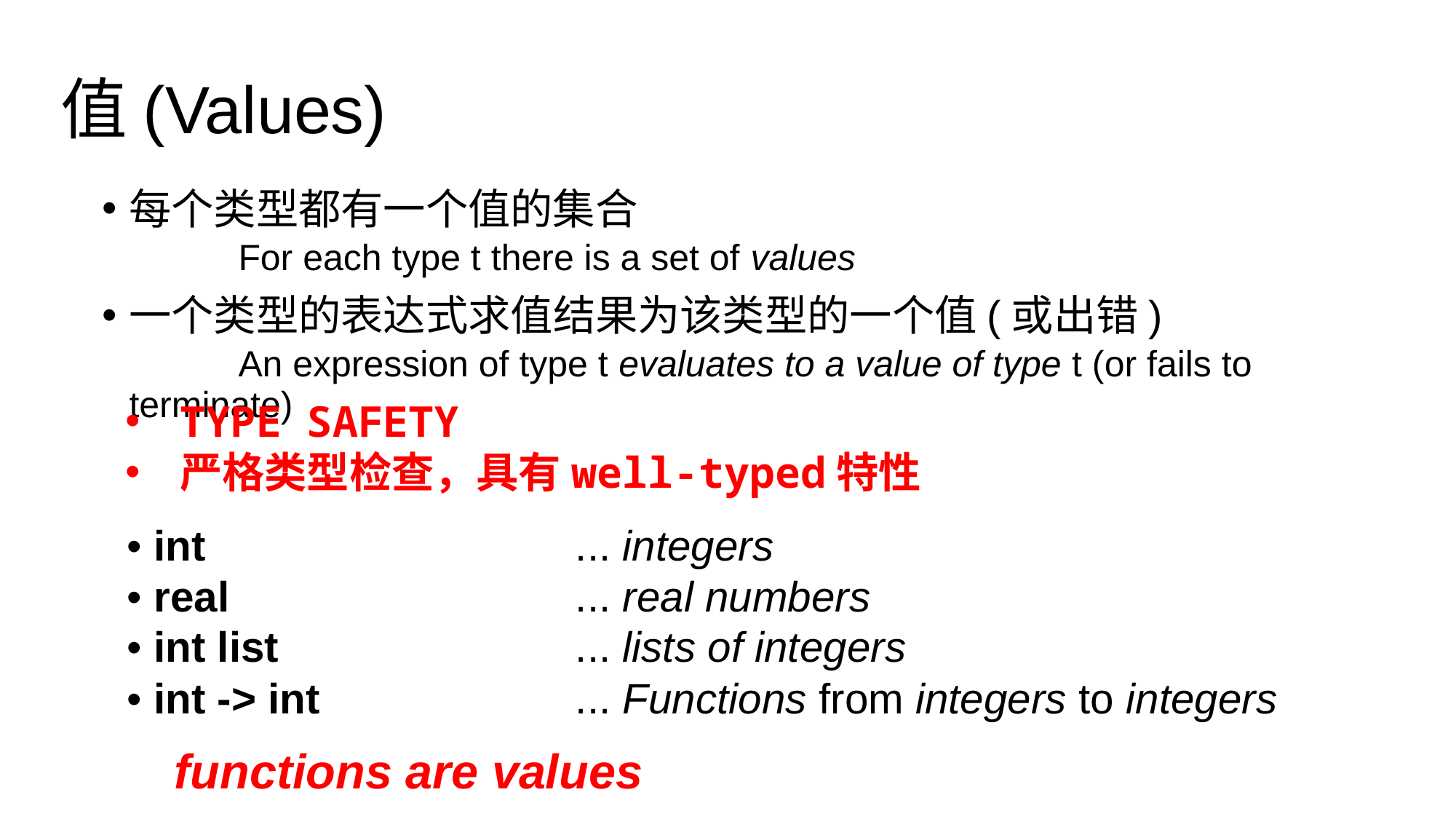

# 值(Values)
每个类型都有一个值的集合
	For each type t there is a set of values
一个类型的表达式求值结果为该类型的一个值(或出错)
	An expression of type t evaluates to a value of type t (or fails to terminate)
TYPE SAFETY
严格类型检查，具有well-typed特性
• int 				 ... integers
• real 			 ... real numbers
• int list 			 ... lists of integers
• int -> int 			 ... Functions from integers to integers

    functions are values